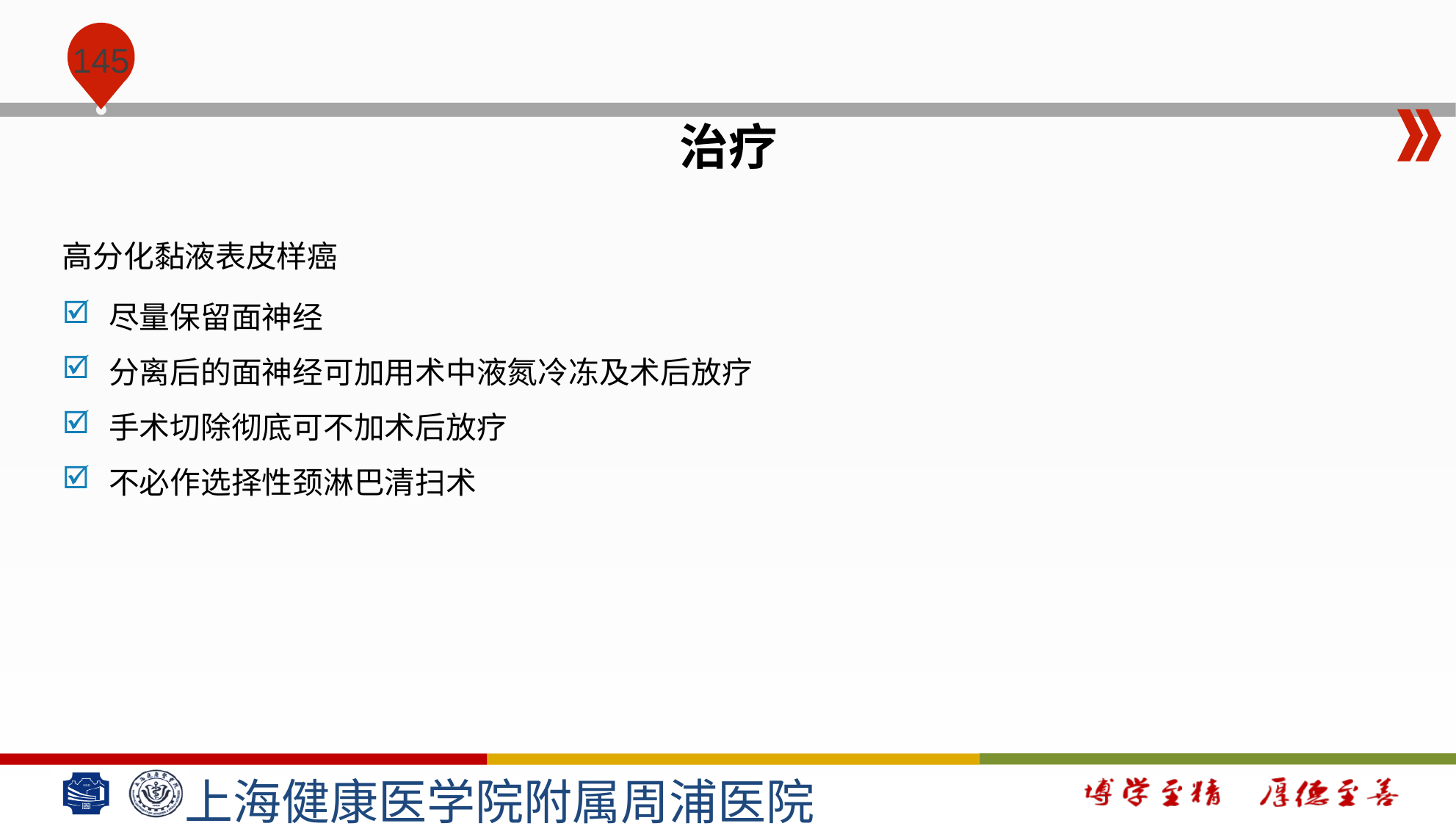

#

治疗
高分化黏液表皮样癌
尽量保留面神经
分离后的面神经可加用术中液氮冷冻及术后放疗
手术切除彻底可不加术后放疗
不必作选择性颈淋巴清扫术